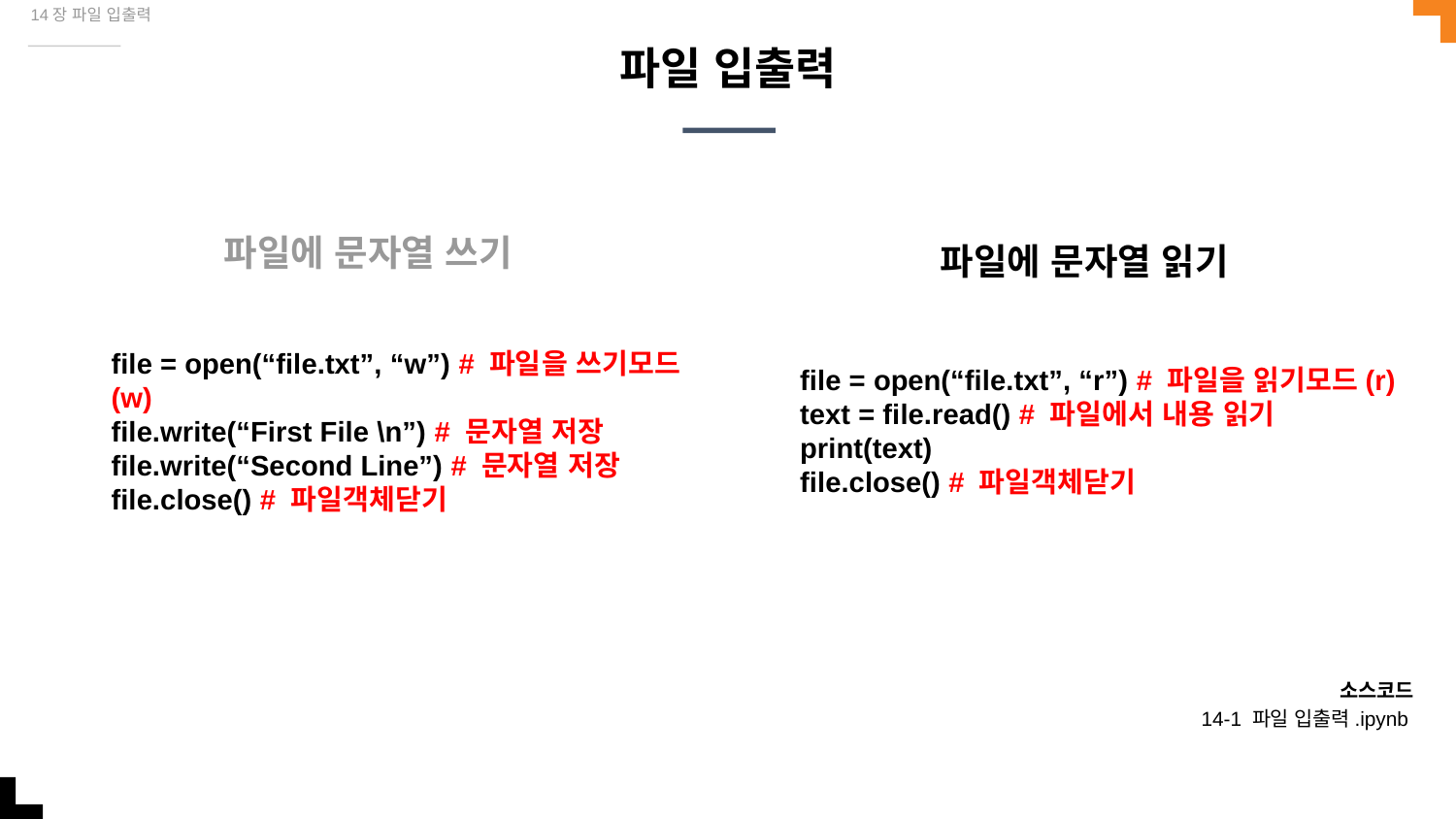

14장 파일 입출력
# 파일 입출력
파일에 문자열 쓰기
파일에 문자열 읽기
file = open(“file.txt”, “r”) # 파일을 읽기모드(r)
text = file.read() # 파일에서 내용 읽기
print(text)
file.close() # 파일객체닫기
file = open(“file.txt”, “w”) # 파일을 쓰기모드(w)
file.write(“First File \n”) # 문자열 저장
file.write(“Second Line”) # 문자열 저장
file.close() # 파일객체닫기
소스코드
14-1 파일 입출력.ipynb